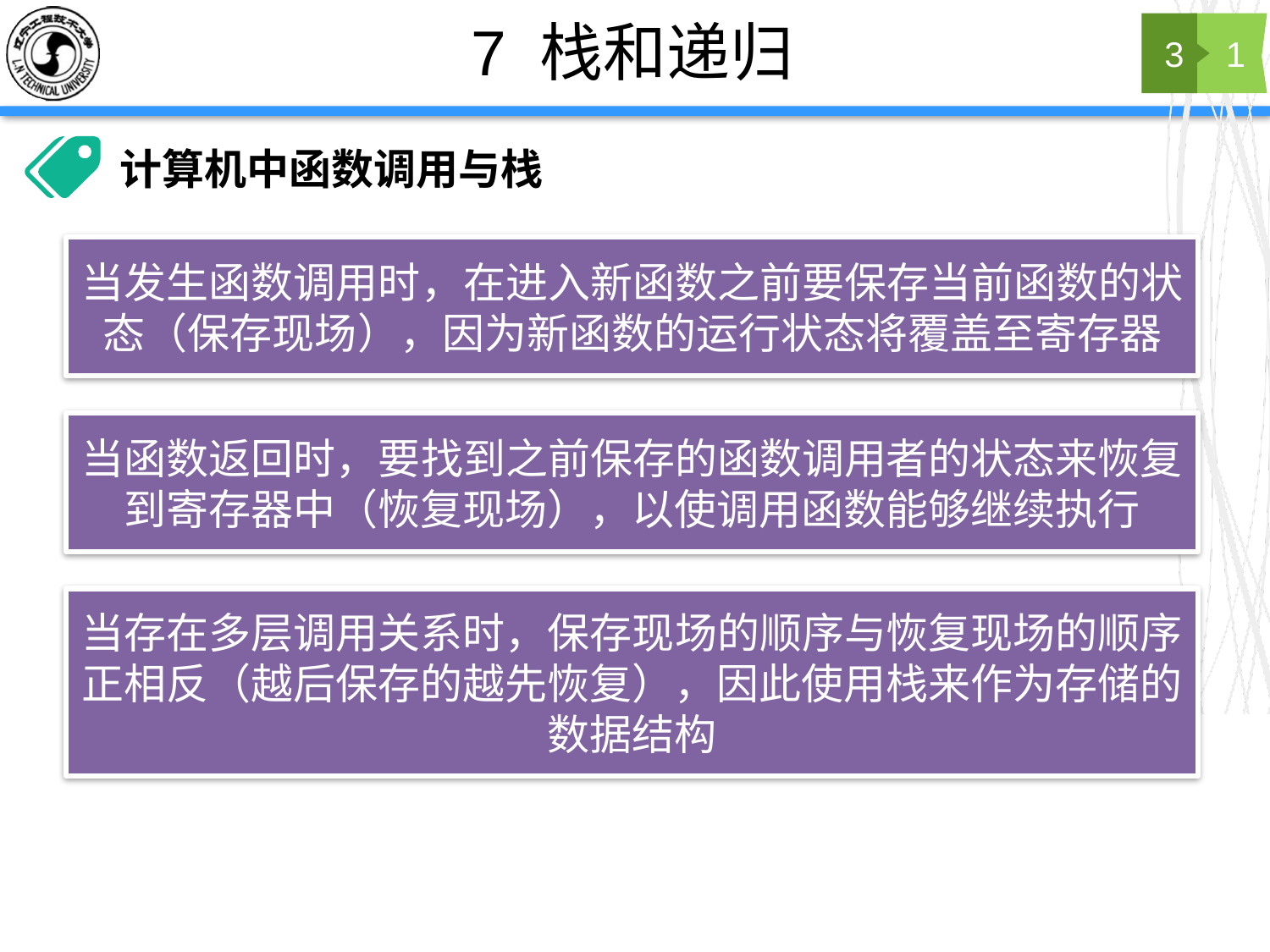

# 7 栈和递归
3
1

计算机中函数调用与栈
当发生函数调用时，在进入新函数之前要保存当前函数的状态（保存现场），因为新函数的运行状态将覆盖至寄存器
当函数返回时，要找到之前保存的函数调用者的状态来恢复到寄存器中（恢复现场），以使调用函数能够继续执行
当存在多层调用关系时，保存现场的顺序与恢复现场的顺序正相反（越后保存的越先恢复），因此使用栈来作为存储的数据结构